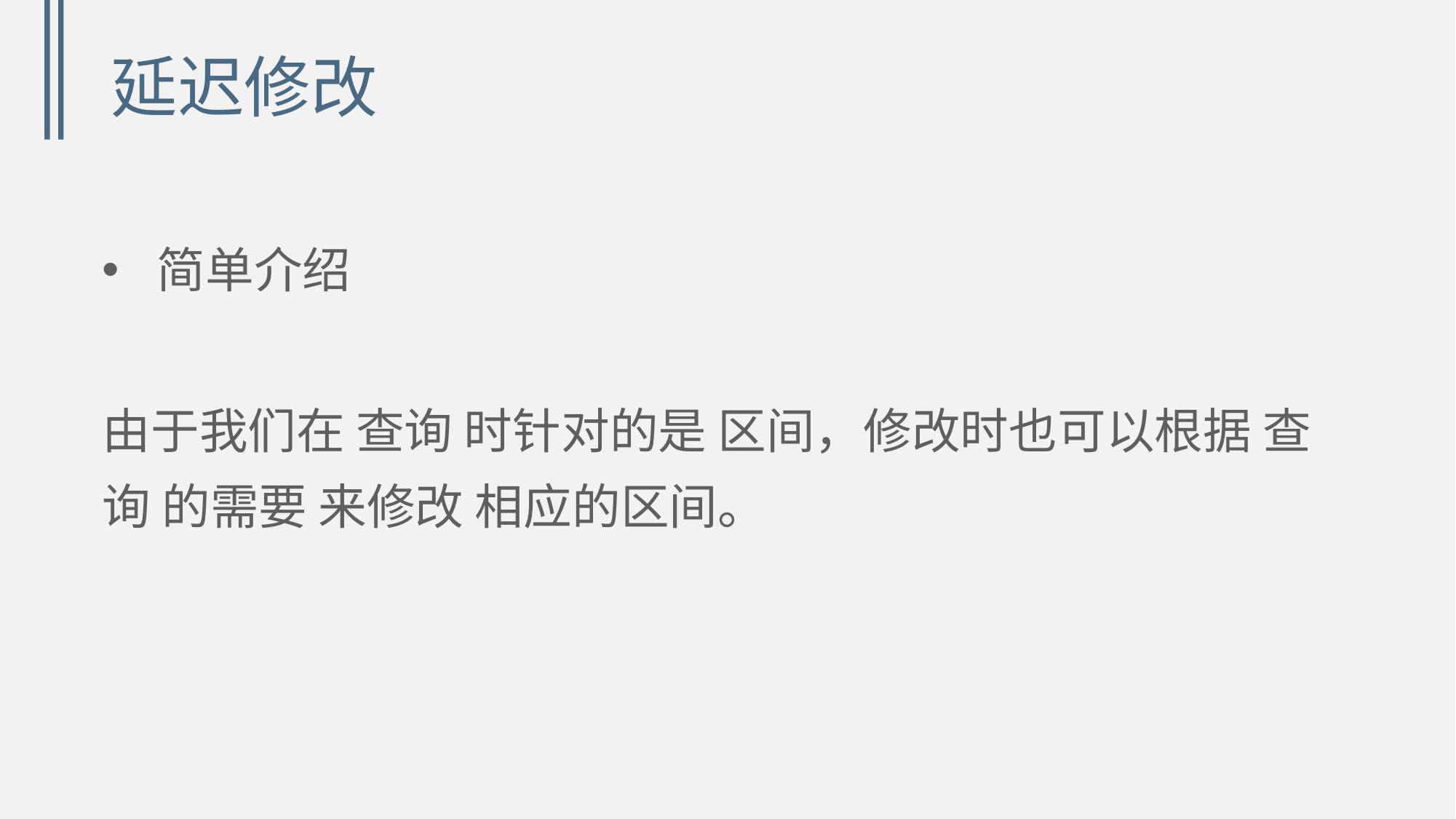

# 延迟修改
简单介绍

由于我们在 查询 时针对的是 区间，修改时也可以根据 查询 的需要 来修改 相应的区间。